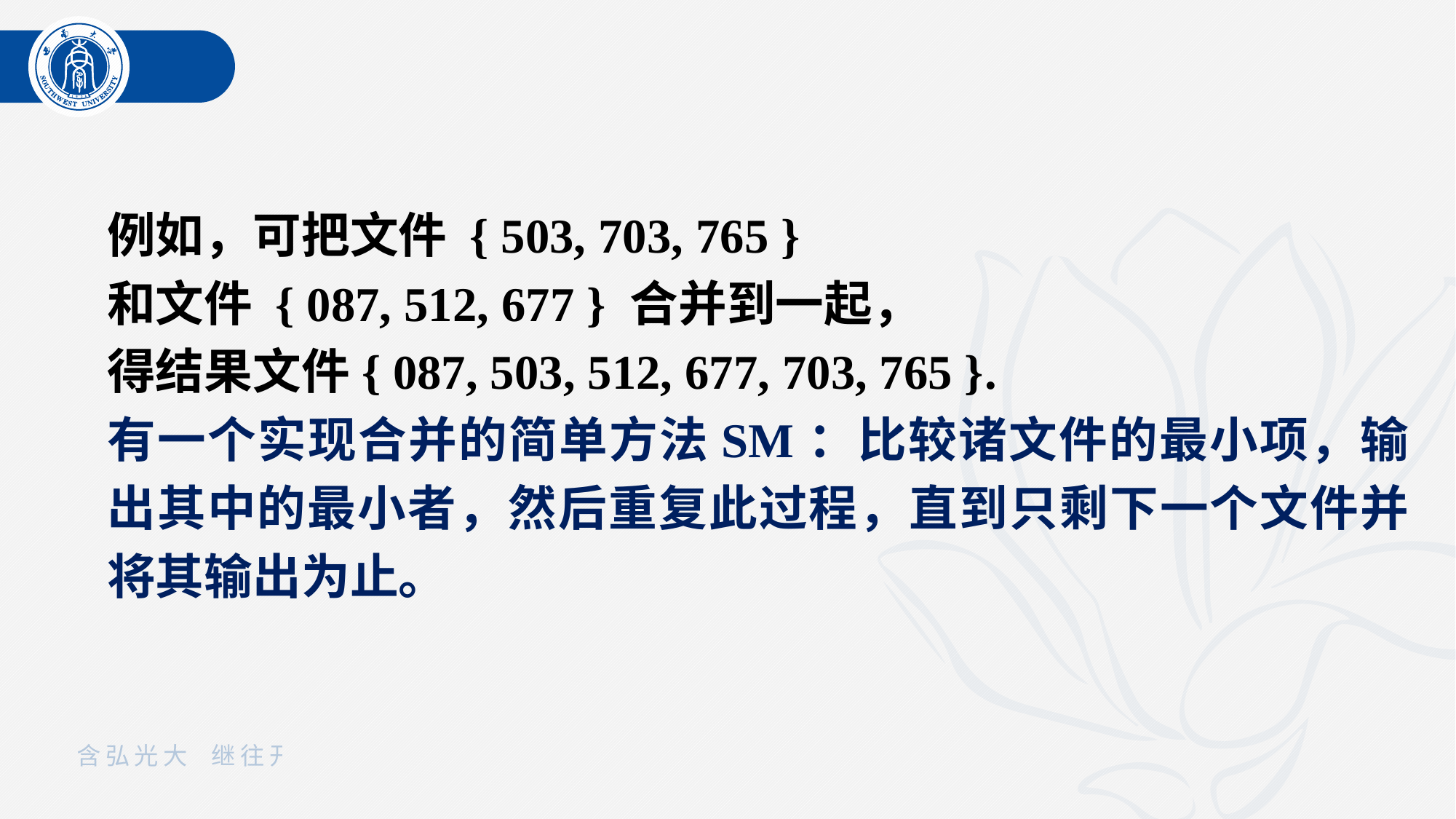

例如，可把文件 { 503, 703, 765 }
和文件 { 087, 512, 677 } 合并到一起，
得结果文件{ 087, 503, 512, 677, 703, 765 }.
有一个实现合并的简单方法SM：比较诸文件的最小项，输出其中的最小者，然后重复此过程，直到只剩下一个文件并将其输出为止。